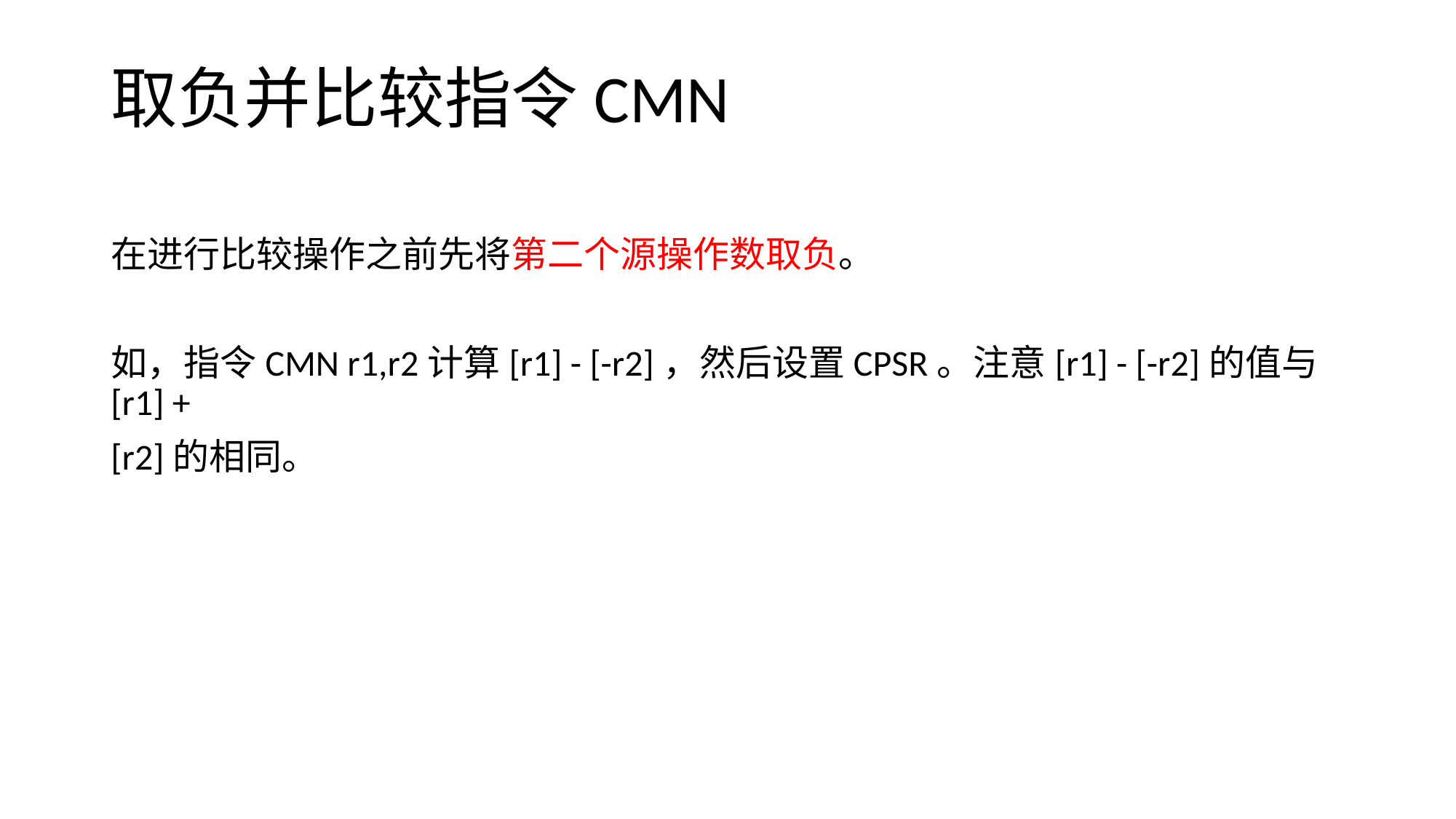

# 取负并比较指令CMN

在进行比较操作之前先将第二个源操作数取负。

如，指令CMN r1,r2计算[r1] - [-r2]，然后设置CPSR。注意[r1] - [-r2]的值与[r1] +
[r2]的相同。